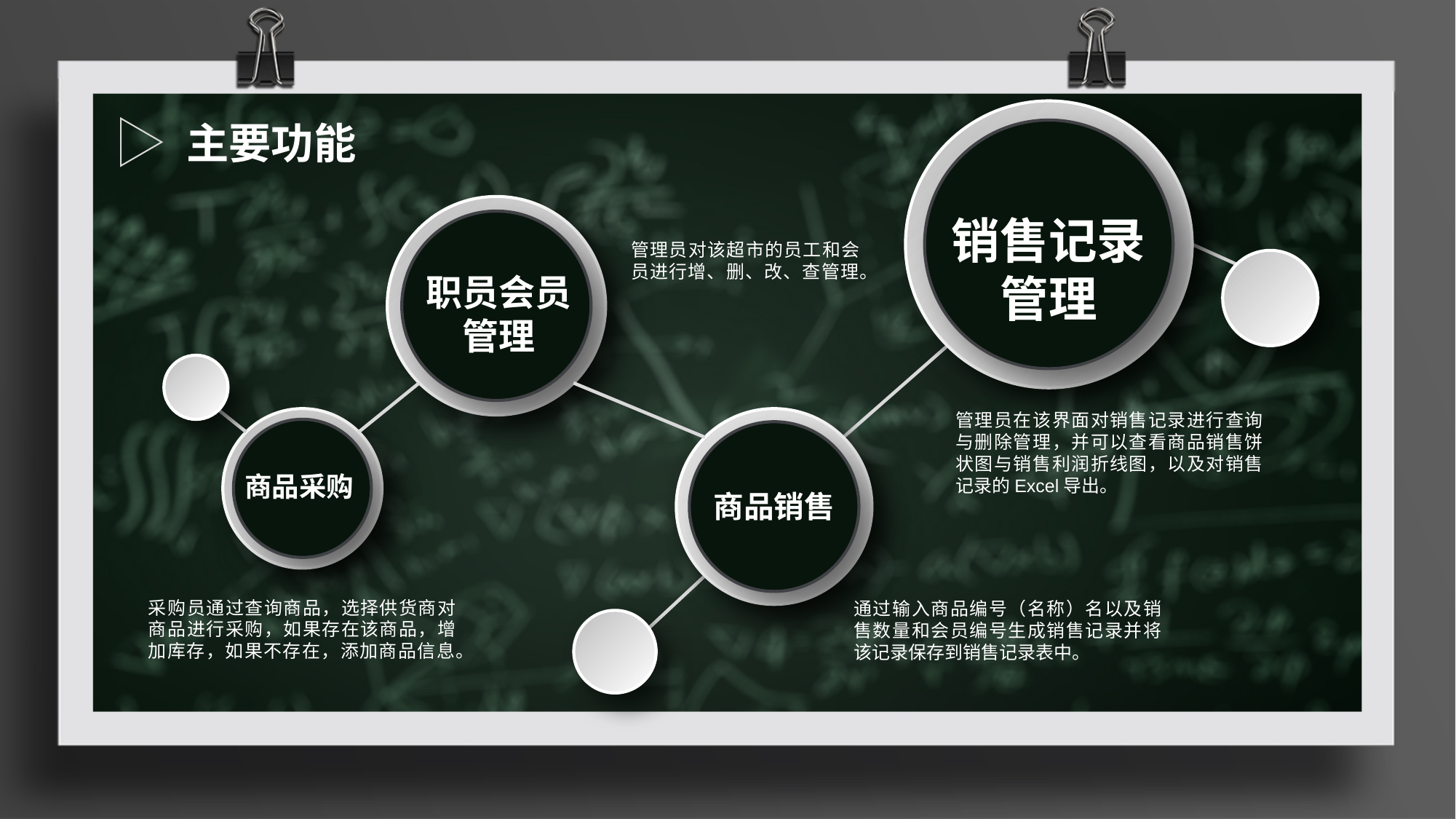

主要功能

销售记录管理

管理员对该超市的员工和会员进行增、删、改、查管理。

职员会员管理

管理员在该界面对销售记录进行查询与删除管理，并可以查看商品销售饼状图与销售利润折线图，以及对销售记录的Excel导出。

商品采购
商品销售
采购员通过查询商品，选择供货商对商品进行采购，如果存在该商品，增加库存，如果不存在，添加商品信息。
通过输入商品编号（名称）名以及销售数量和会员编号生成销售记录并将该记录保存到销售记录表中。